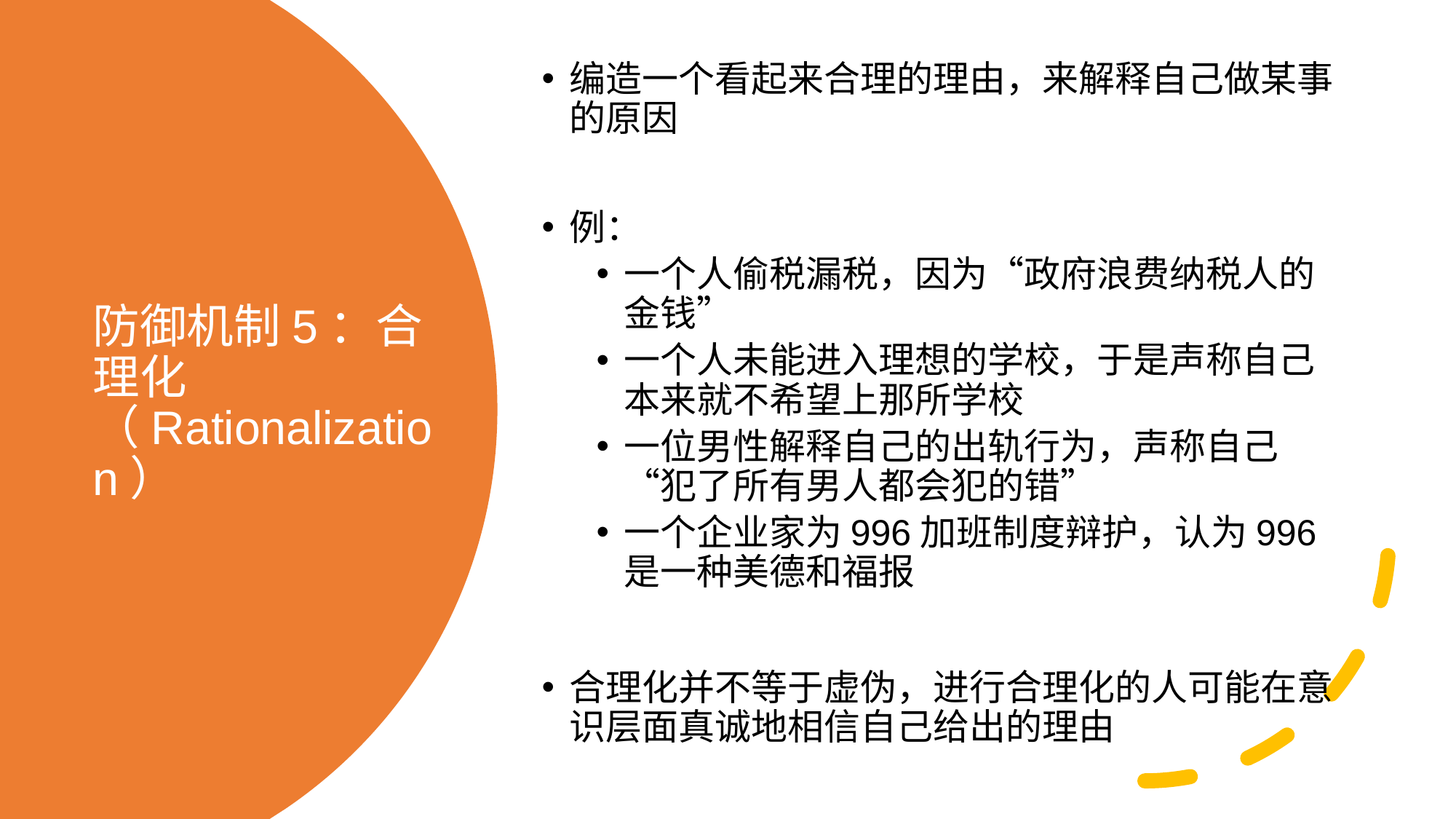

编造一个看起来合理的理由，来解释自己做某事的原因

例：
一个人偷税漏税，因为“政府浪费纳税人的金钱”
一个人未能进入理想的学校，于是声称自己本来就不希望上那所学校
一位男性解释自己的出轨行为，声称自己“犯了所有男人都会犯的错”
一个企业家为996加班制度辩护，认为996是一种美德和福报

合理化并不等于虚伪，进行合理化的人可能在意识层面真诚地相信自己给出的理由
# 防御机制5：合理化（Rationalization）